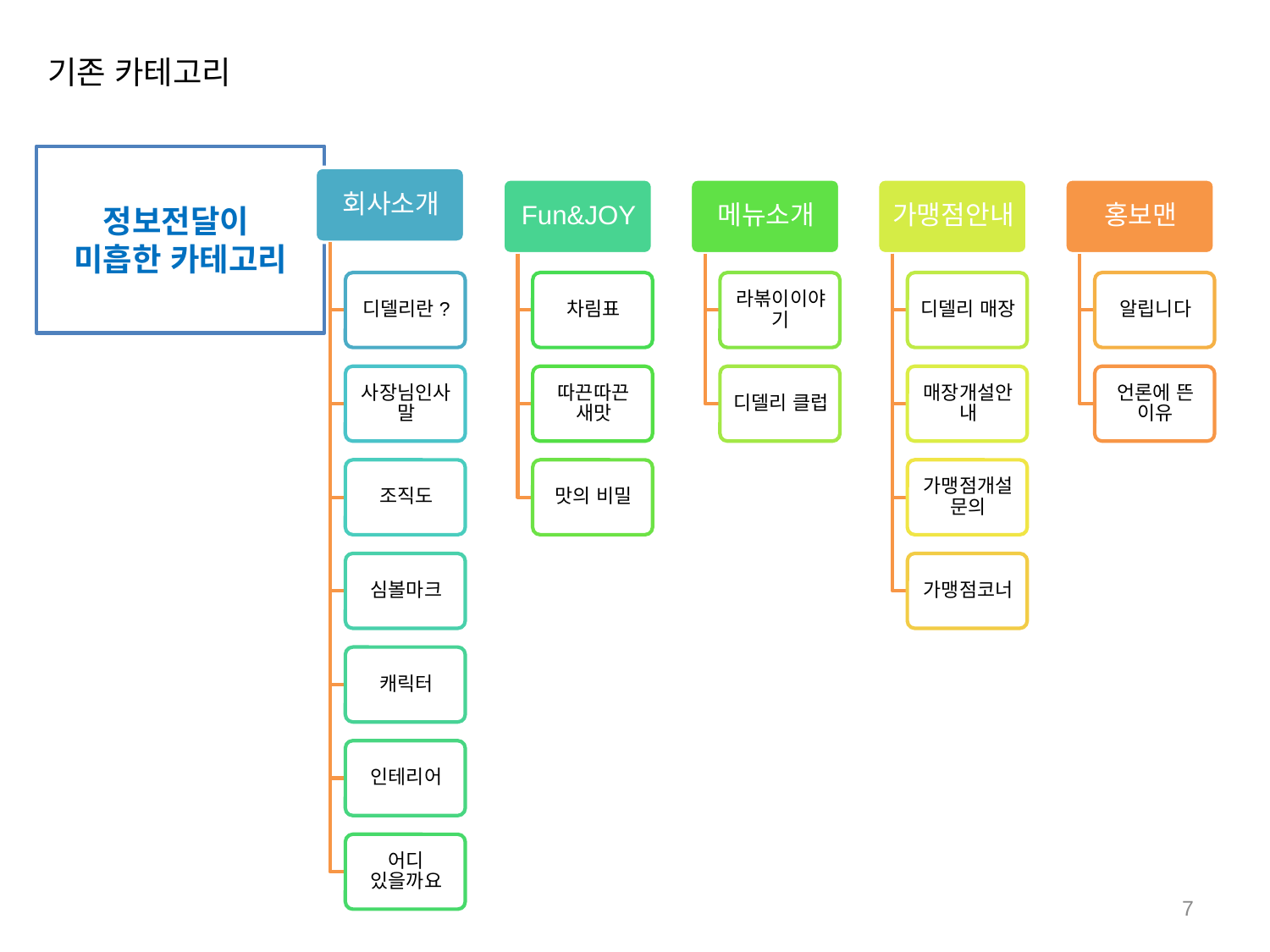

기존 카테고리
정보전달이
미흡한 카테고리
회사소개
디델리란?
사장님인사말
조직도
심볼마크
캐릭터
인테리어
어디 있을까요
Fun&JOY
차림표
따끈따끈 새맛
맛의 비밀
메뉴소개
라볶이이야기
디델리 클럽
가맹점안내
디델리 매장
매장개설안내
가맹점개설문의
가맹점코너
홍보맨
알립니다
언론에 뜬 이유
7